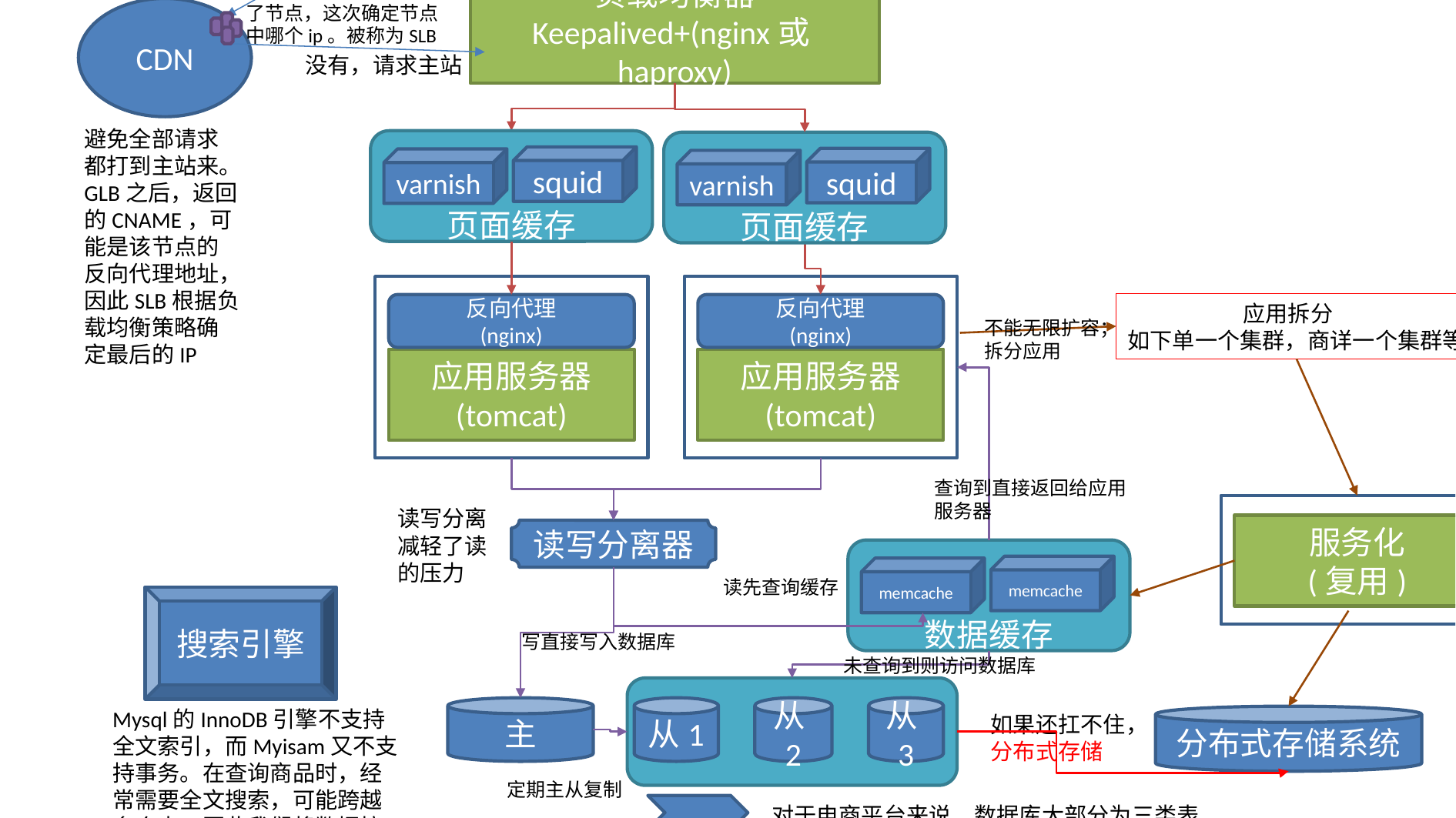

域名解析
DNS服务器
(特殊处理)
返回一个CDN其中一个节点的CNAME（这一步称为GLB）
再次发送，第一次确定了节点，这次确定节点中哪个ip。被称为SLB
负载均衡器
Keepalived+(nginx或haproxy)
CDN

没有，请求主站
避免全部请求都打到主站来。
GLB之后，返回的CNAME，可能是该节点的反向代理地址，因此SLB根据负载均衡策略确定最后的IP

页面缓存
squid
varnish

页面缓存
squid
varnish

反向代理
(nginx)
应用服务器
(tomcat)

反向代理
(nginx)
应用服务器
(tomcat)
	应用拆分
如下单一个集群，商详一个集群等
不能无限扩容；
拆分应用
查询到直接返回给应用服务器

服务化
(复用)
读写分离减轻了读的压力
读写分离器

数据缓存
memcache
memcache
读先查询缓存
搜索引擎
写直接写入数据库
未查询到则访问数据库

主
从1
从2
从3
Mysql的InnoDB引擎不支持全文索引，而Myisam又不支持事务。在查询商品时，经常需要全文搜索，可能跨越多个表。因此我们将数据拉取出来建立一个全文索引，存储在搜索引擎中，常见的es。这样不需要再去查询数据库
如果还扛不住，
分布式存储
分布式存储系统
定期主从复制

对于电商平台来说，数据库大部分为三类表
商品、订单和用户。
垂直拆分：分库，一般来说商品表更加活跃
水平拆分：分表，分表减轻了写的压力